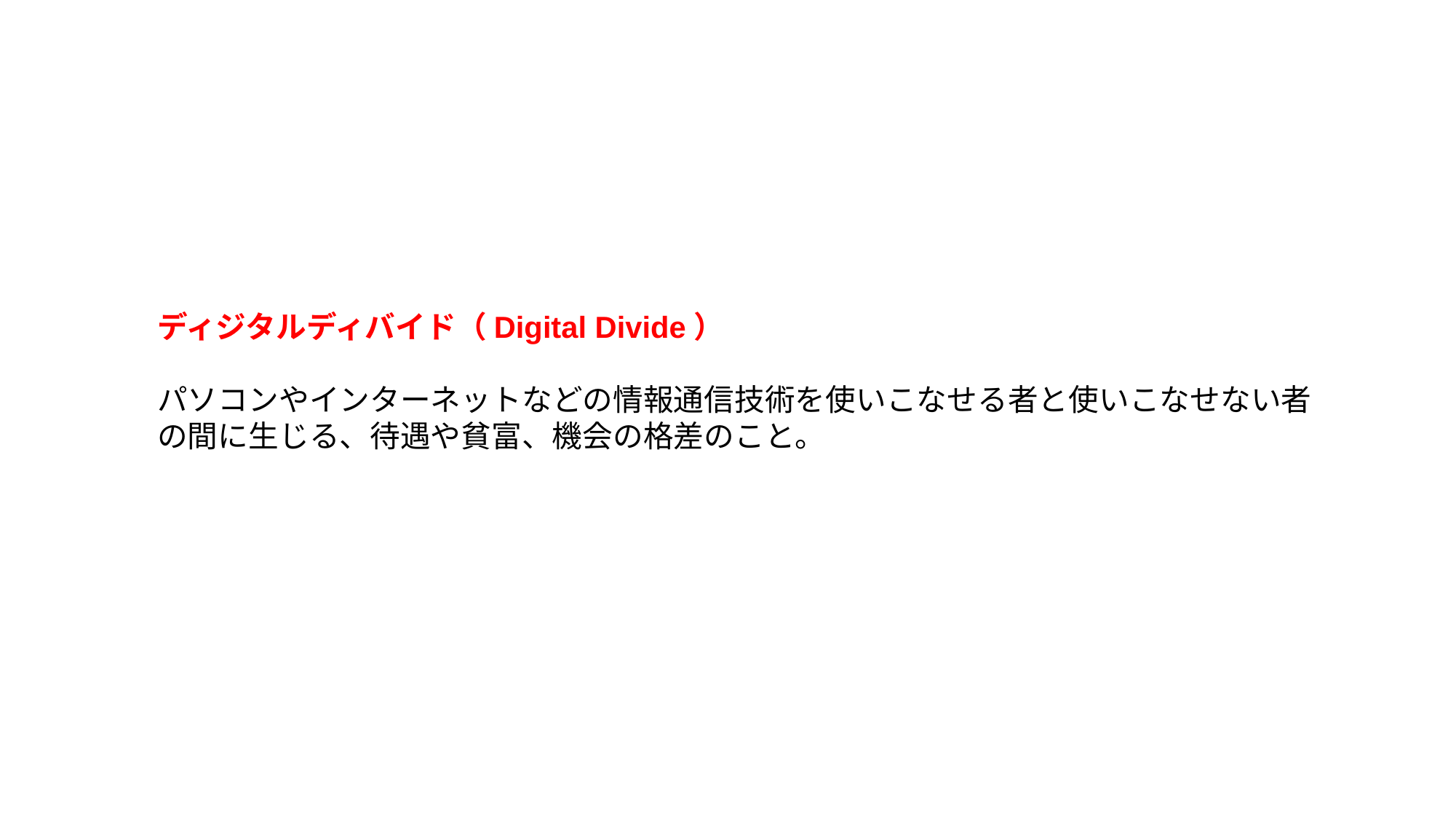

ディジタルディバイド（Digital Divide）

パソコンやインターネットなどの情報通信技術を使いこなせる者と使いこなせない者の間に生じる、待遇や貧富、機会の格差のこと。